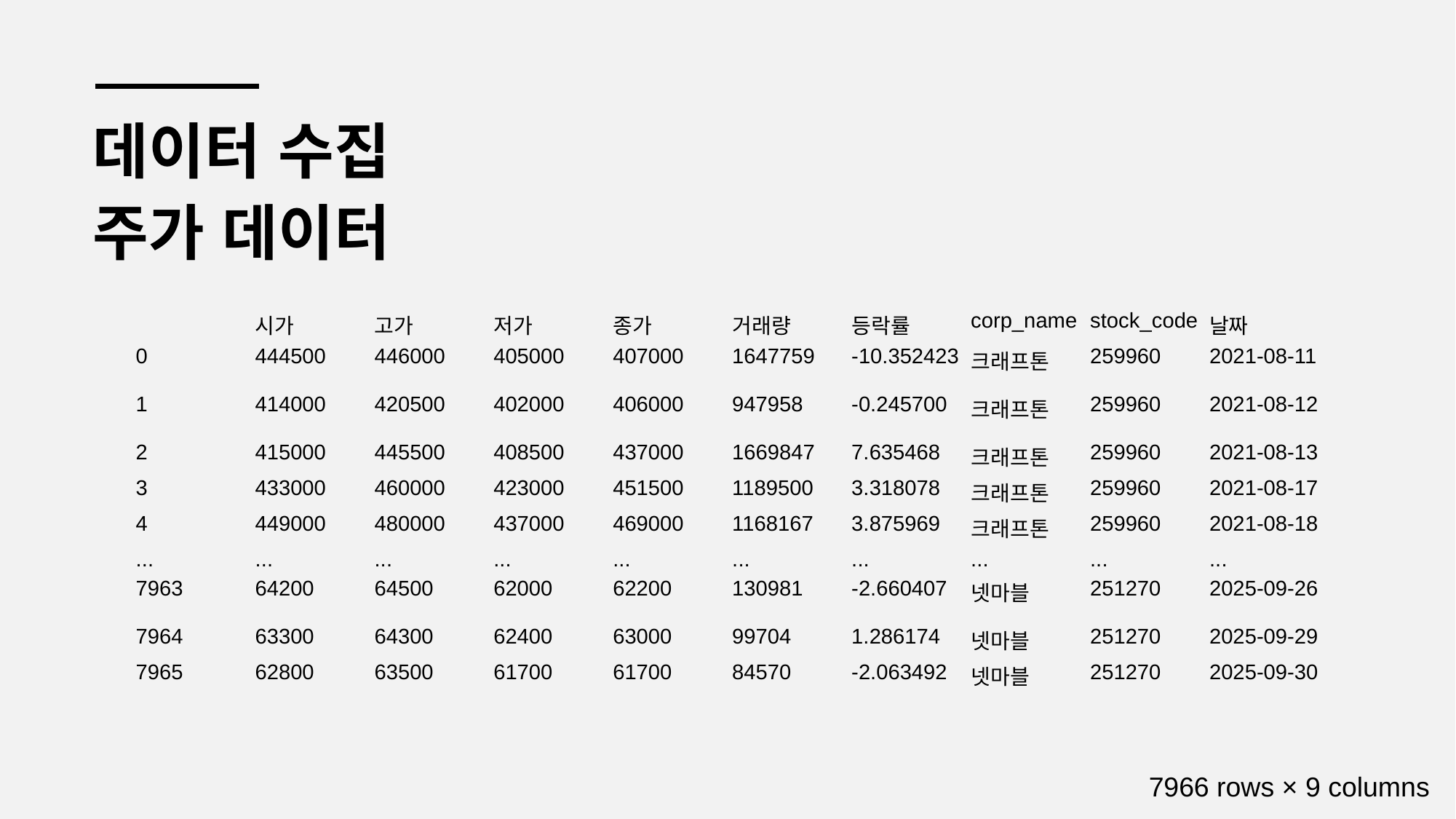

데이터 수집
주가 데이터
|  | 시가 | 고가 | 저가 | 종가 | 거래량 | 등락률 | corp\_name | stock\_code | 날짜 |
| --- | --- | --- | --- | --- | --- | --- | --- | --- | --- |
| 0 | 444500 | 446000 | 405000 | 407000 | 1647759 | -10.352423 | 크래프톤 | 259960 | 2021-08-11 |
| 1 | 414000 | 420500 | 402000 | 406000 | 947958 | -0.245700 | 크래프톤 | 259960 | 2021-08-12 |
| 2 | 415000 | 445500 | 408500 | 437000 | 1669847 | 7.635468 | 크래프톤 | 259960 | 2021-08-13 |
| 3 | 433000 | 460000 | 423000 | 451500 | 1189500 | 3.318078 | 크래프톤 | 259960 | 2021-08-17 |
| 4 | 449000 | 480000 | 437000 | 469000 | 1168167 | 3.875969 | 크래프톤 | 259960 | 2021-08-18 |
| ... | ... | ... | ... | ... | ... | ... | ... | ... | ... |
| 7963 | 64200 | 64500 | 62000 | 62200 | 130981 | -2.660407 | 넷마블 | 251270 | 2025-09-26 |
| 7964 | 63300 | 64300 | 62400 | 63000 | 99704 | 1.286174 | 넷마블 | 251270 | 2025-09-29 |
| 7965 | 62800 | 63500 | 61700 | 61700 | 84570 | -2.063492 | 넷마블 | 251270 | 2025-09-30 |
7966 rows × 9 columns